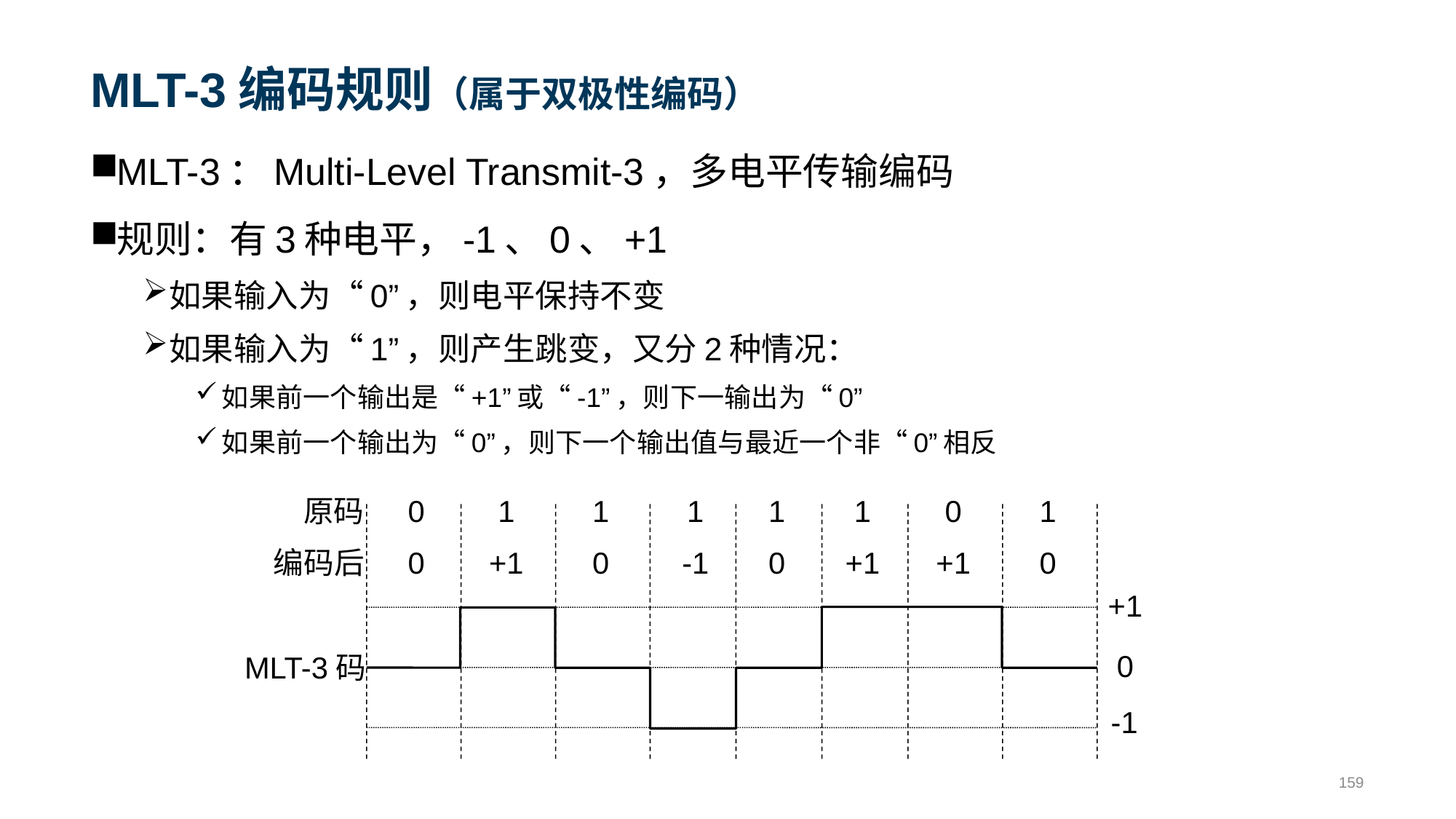

# MLT-3编码规则（属于双极性编码）
MLT-3：Multi-Level Transmit-3，多电平传输编码
规则：有3种电平，-1、0、+1
如果输入为“0”，则电平保持不变
如果输入为“1”，则产生跳变，又分2种情况：
如果前一个输出是“+1”或“-1”，则下一输出为“0”
如果前一个输出为“0”，则下一个输出值与最近一个非“0”相反
原码
0
1
1
1
1
1
0
1

编码后
0
+1
0
-1
0
+1
+1
0
+1

0
MLT-3码
-1
159